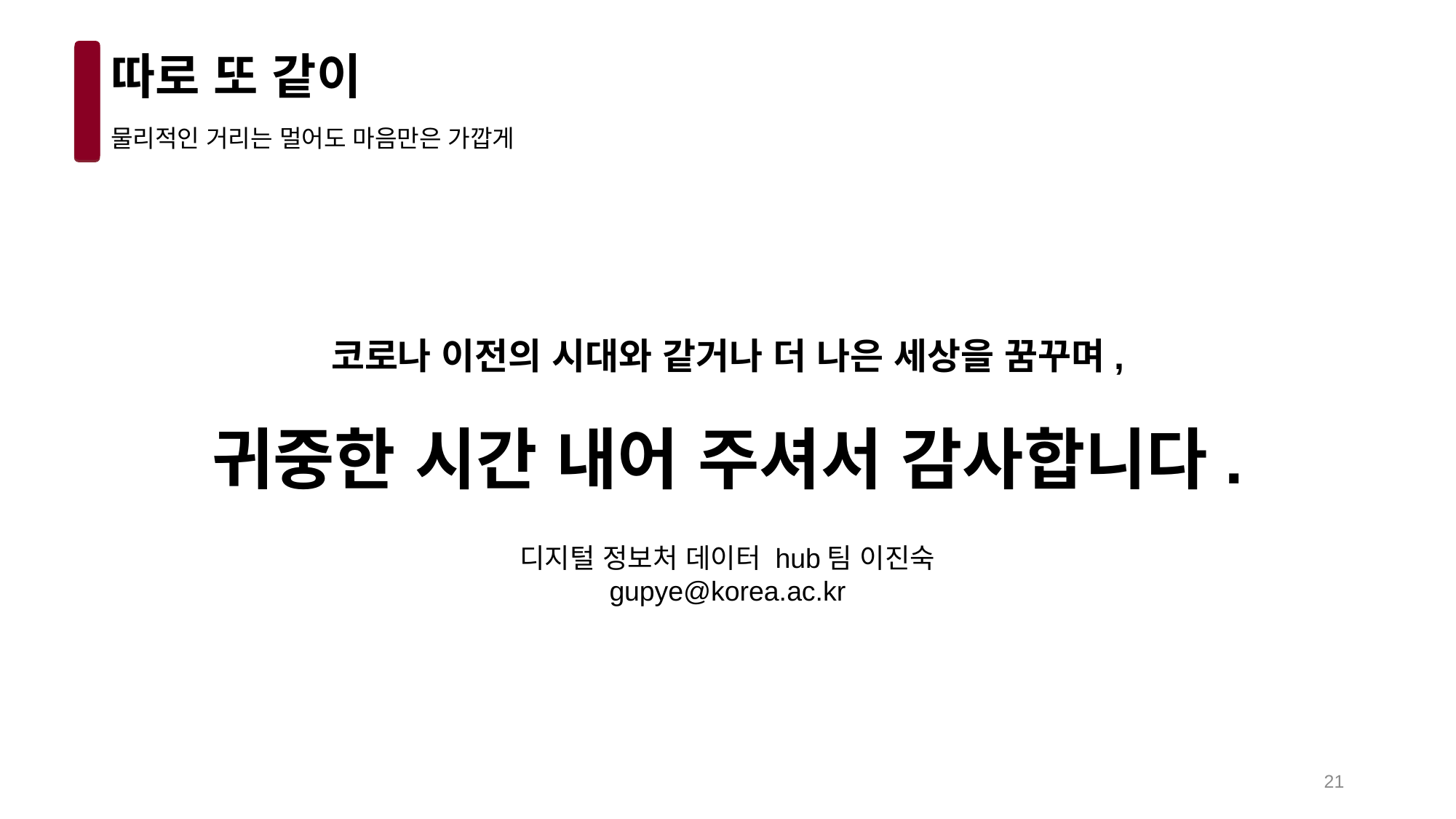

따로 또 같이
# 물리적인 거리는 멀어도 마음만은 가깝게
코로나 이전의 시대와 같거나 더 나은 세상을 꿈꾸며,
귀중한 시간 내어 주셔서 감사합니다.
디지털 정보처 데이터 hub팀 이진숙
gupye@korea.ac.kr
21